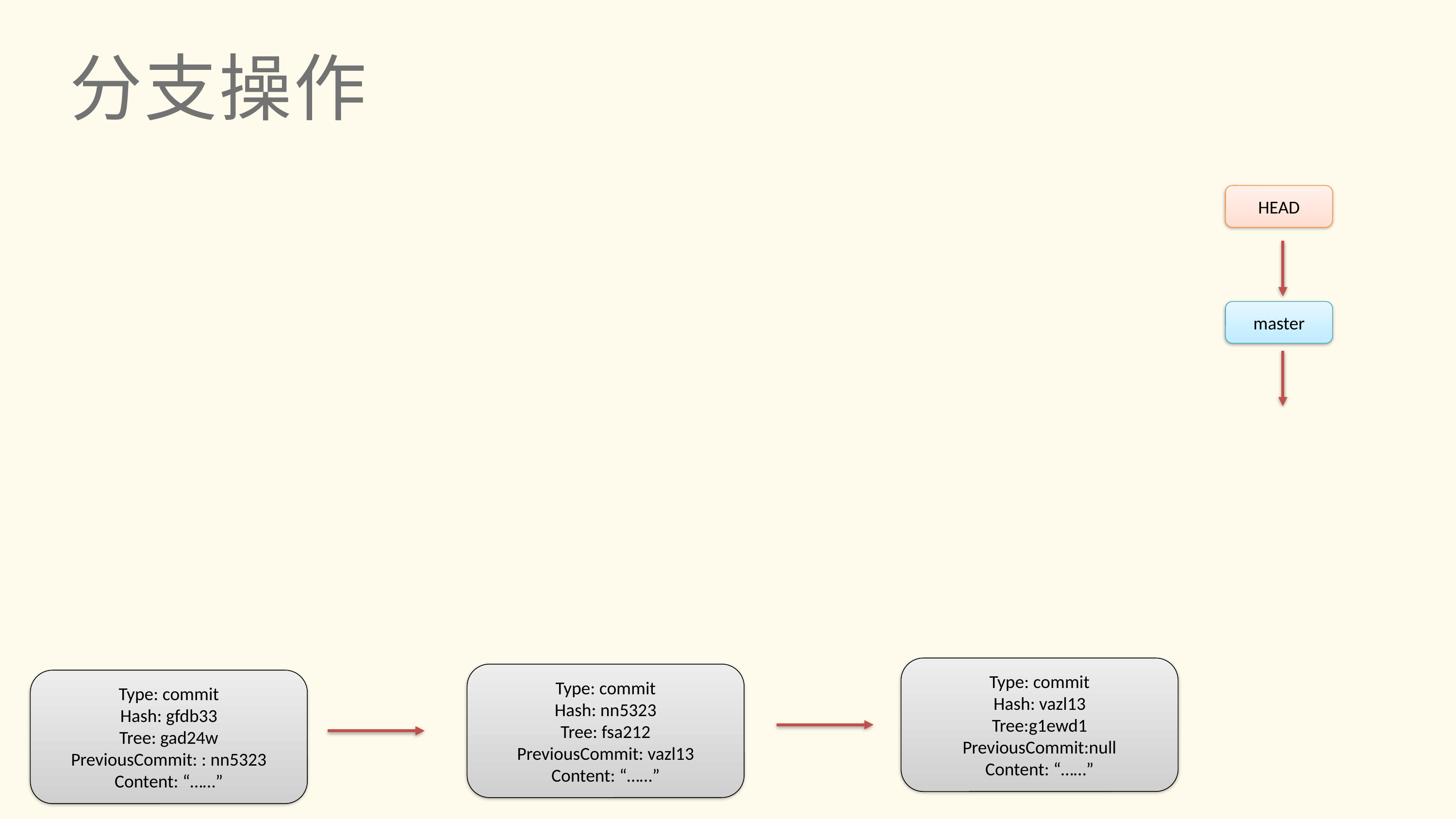

分支操作
HEAD
master
Type: commit
Hash: vazl13
Tree:g1ewd1
PreviousCommit:null
Content: “……”
Type: commit
Hash: nn5323
Tree: fsa212
PreviousCommit: vazl13
Content: “……”
Type: commit
Hash: gfdb33
Tree: gad24w
PreviousCommit: : nn5323
Content: “……”